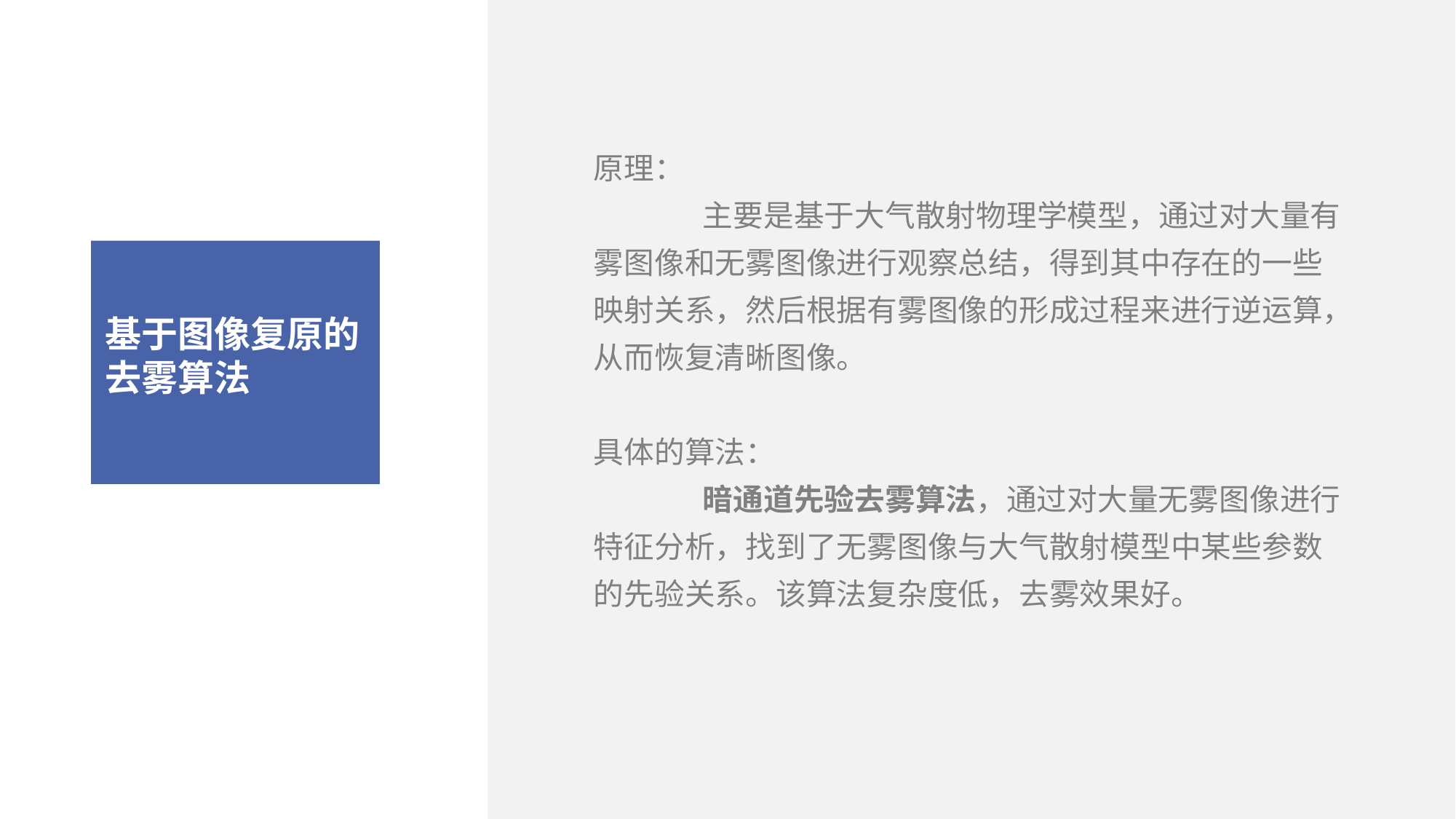

原理：
	主要是基于大气散射物理学模型，通过对大量有雾图像和无雾图像进行观察总结，得到其中存在的一些映射关系，然后根据有雾图像的形成过程来进行逆运算，从而恢复清晰图像。

具体的算法：
	暗通道先验去雾算法，通过对大量无雾图像进行特征分析，找到了无雾图像与大气散射模型中某些参数的先验关系。该算法复杂度低，去雾效果好。

基于图像复原的
去雾算法